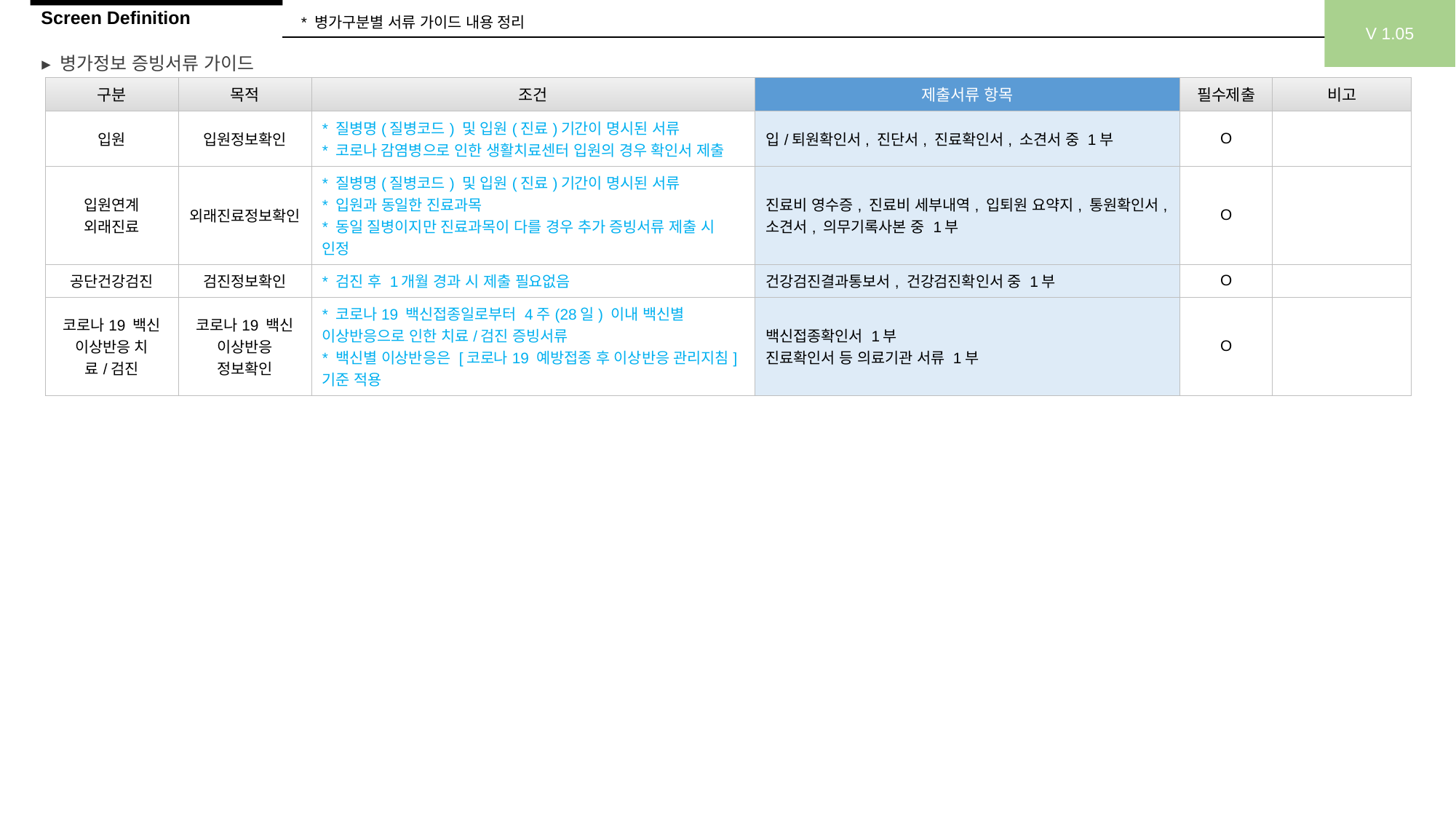

V 1.05
Screen Definition
* 병가구분별 서류 가이드 내용 정리
▸ 병가정보 증빙서류 가이드
| 구분 | 목적 | 조건 | 제출서류 항목 | 필수제출 | 비고 |
| --- | --- | --- | --- | --- | --- |
| 입원 | 입원정보확인 | \* 질병명(질병코드) 및 입원(진료)기간이 명시된 서류 \* 코로나 감염병으로 인한 생활치료센터 입원의 경우 확인서 제출 | 입/퇴원확인서, 진단서, 진료확인서, 소견서 중 1부 | O |  |
| 입원연계 외래진료 | 외래진료정보확인 | \* 질병명(질병코드) 및 입원(진료)기간이 명시된 서류 \* 입원과 동일한 진료과목 \* 동일 질병이지만 진료과목이 다를 경우 추가 증빙서류 제출 시 인정 | 진료비 영수증, 진료비 세부내역, 입퇴원 요약지, 통원확인서, 소견서, 의무기록사본 중 1부 | O |  |
| 공단건강검진 | 검진정보확인 | \* 검진 후 1개월 경과 시 제출 필요없음 | 건강검진결과통보서, 건강검진확인서 중 1부 | O |  |
| 코로나19 백신 이상반응 치료/검진 | 코로나19 백신 이상반응 정보확인 | \* 코로나19 백신접종일로부터 4주(28일) 이내 백신별 이상반응으로 인한 치료/검진 증빙서류 \* 백신별 이상반응은 [코로나19 예방접종 후 이상반응 관리지침] 기준 적용 | 백신접종확인서 1부 진료확인서 등 의료기관 서류 1부 | O |  |